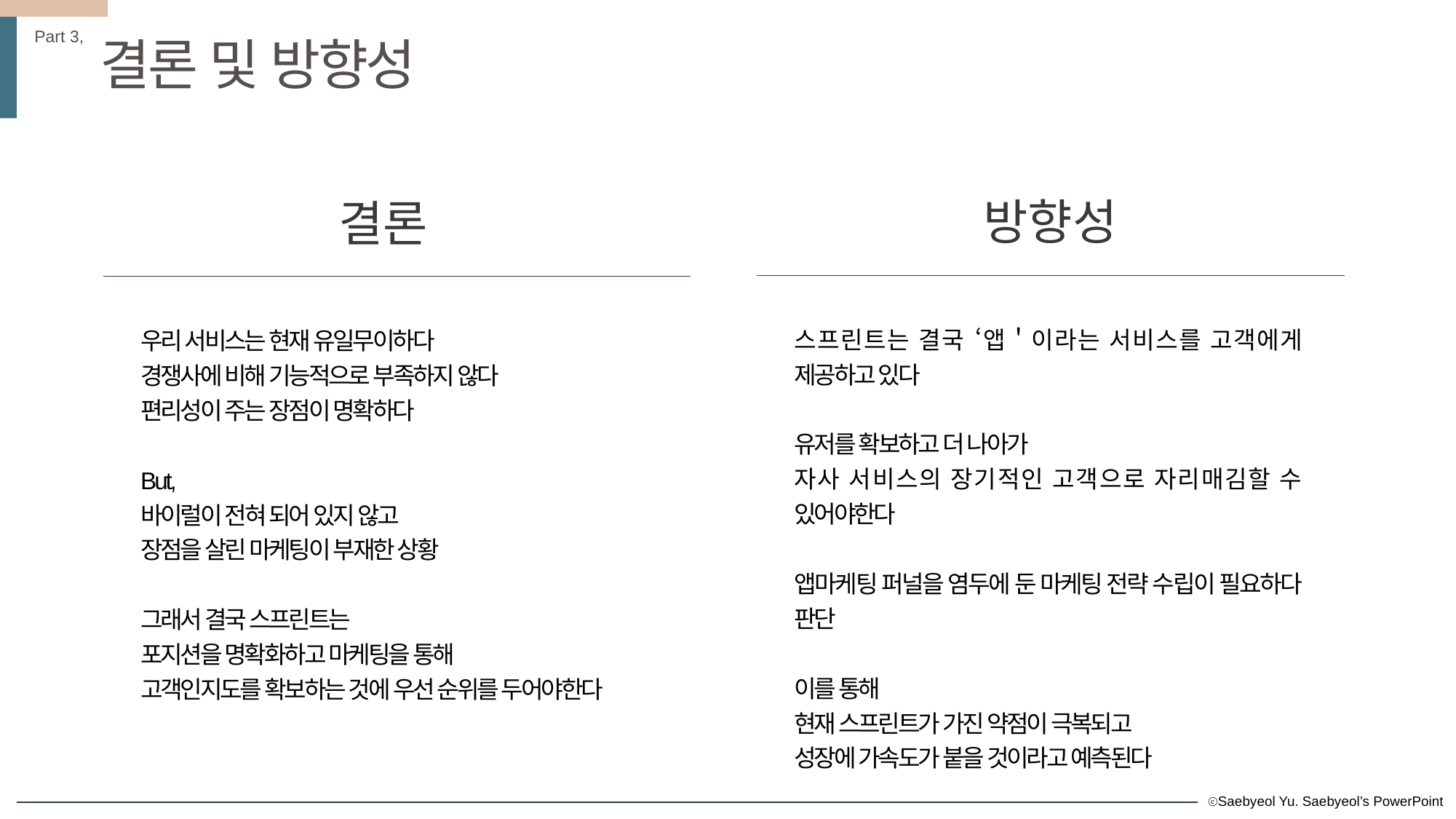

Part 3,
결론 및 방향성
방향성
스프린트는 결국 ‘앱＇이라는 서비스를 고객에게 제공하고 있다

유저를 확보하고 더 나아가
자사 서비스의 장기적인 고객으로 자리매김할 수 있어야한다

앱마케팅 퍼널을 염두에 둔 마케팅 전략 수립이 필요하다 판단

이를 통해
현재 스프린트가 가진 약점이 극복되고
성장에 가속도가 붙을 것이라고 예측된다
결론
우리 서비스는 현재 유일무이하다
경쟁사에 비해 기능적으로 부족하지 않다
편리성이 주는 장점이 명확하다

But,
바이럴이 전혀 되어 있지 않고
장점을 살린 마케팅이 부재한 상황

그래서 결국 스프린트는
포지션을 명확화하고 마케팅을 통해
고객인지도를 확보하는 것에 우선 순위를 두어야한다